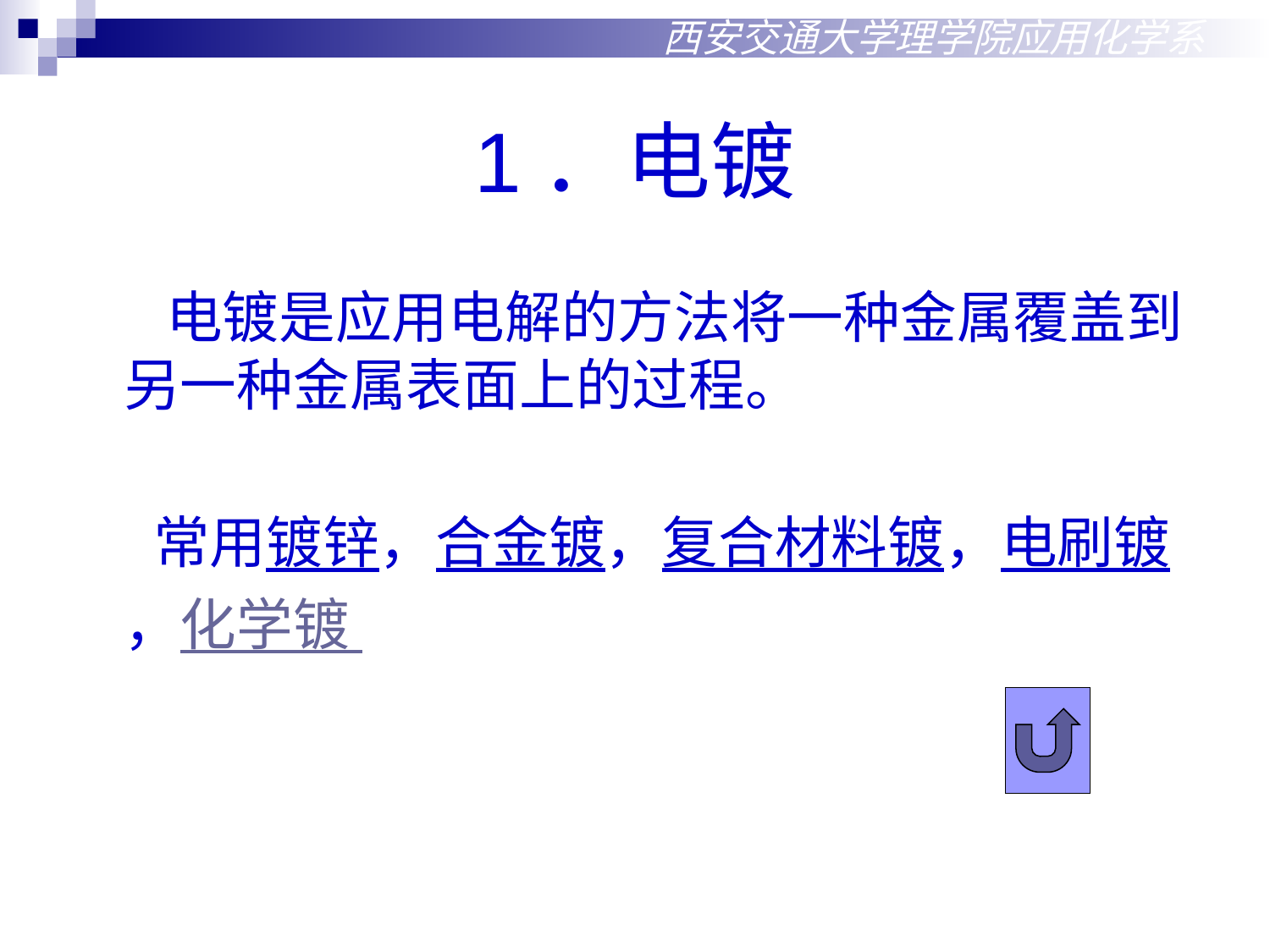

1．电镀
      电镀是应用电解的方法将一种金属覆盖到另一种金属表面上的过程。

     常用镀锌，合金镀，复合材料镀，电刷镀，化学镀
西安交通大学理学院应用化学系